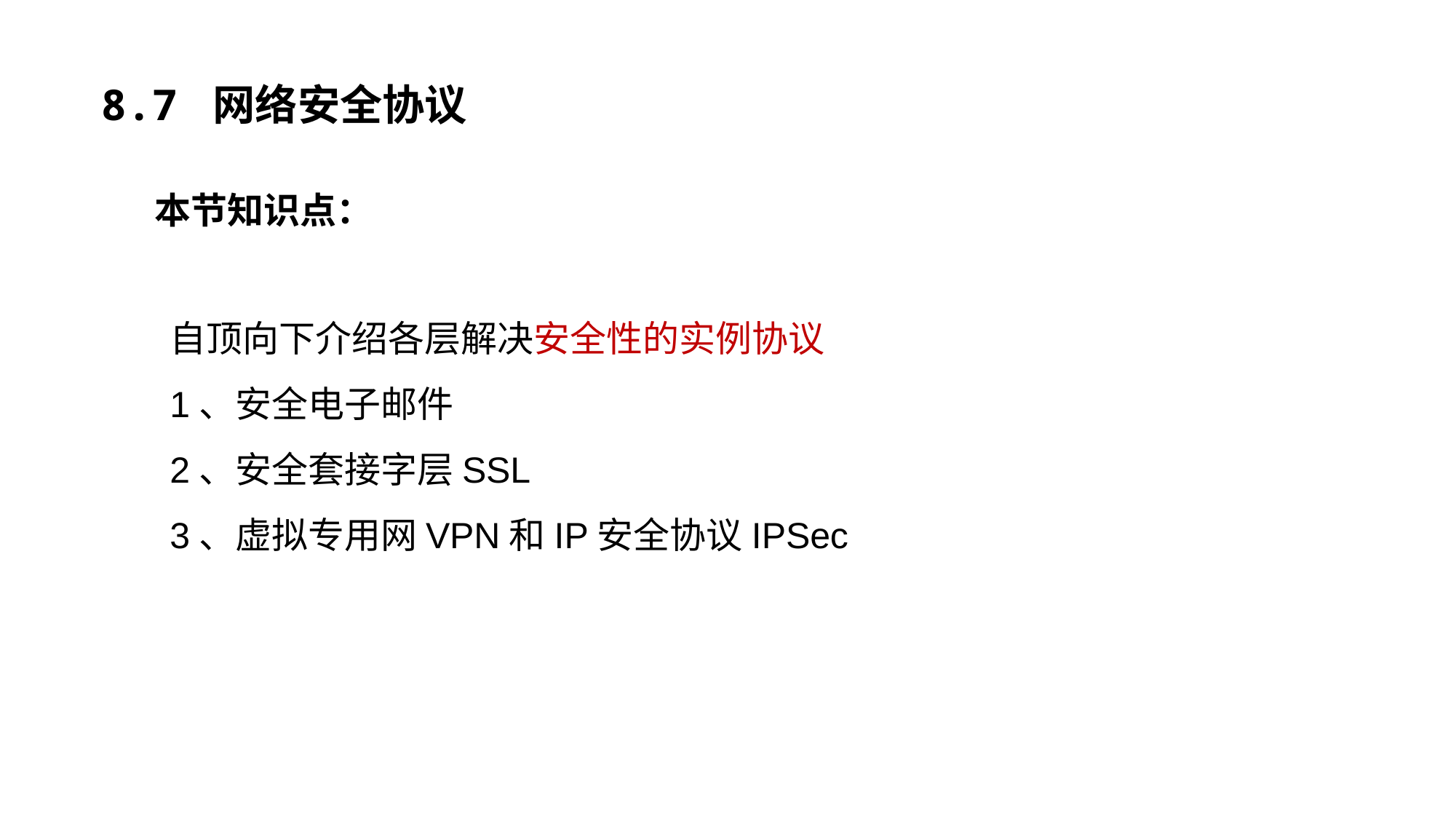

8.7 网络安全协议
本节知识点：
自顶向下介绍各层解决安全性的实例协议
1、安全电子邮件
2、安全套接字层SSL
3、虚拟专用网VPN和IP安全协议IPSec